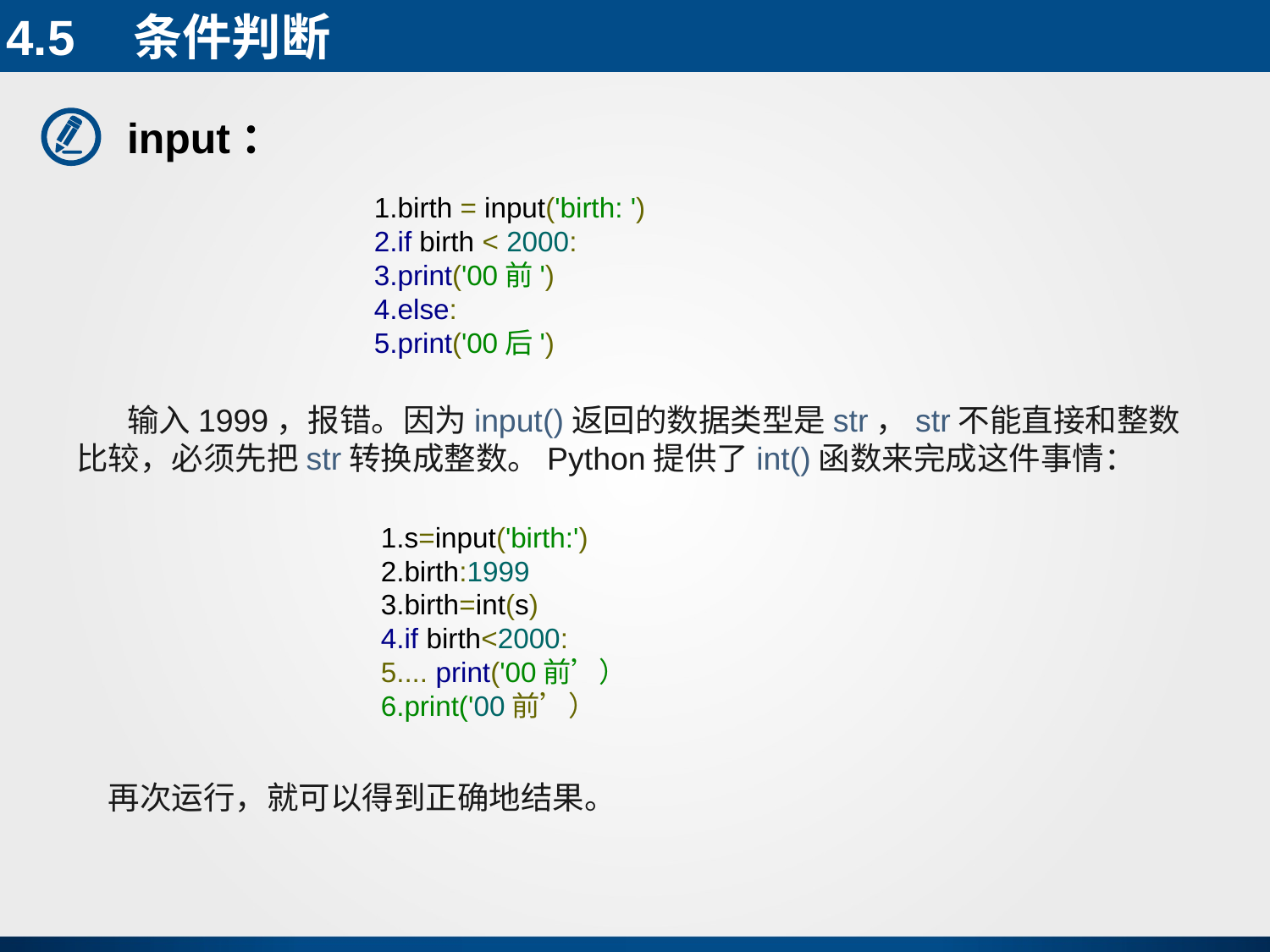

4.5	条件判断
input：

birth = input('birth: ')
if birth < 2000:
print('00前')
else:
print('00后')
      输入1999，报错。因为input()返回的数据类型是str，str不能直接和整数比较，必须先把str转换成整数。Python提供了int()函数来完成这件事情：
s=input('birth:')
birth:1999
birth=int(s)
if birth<2000:
... print('00前’）
print('00前’）
再次运行，就可以得到正确地结果。